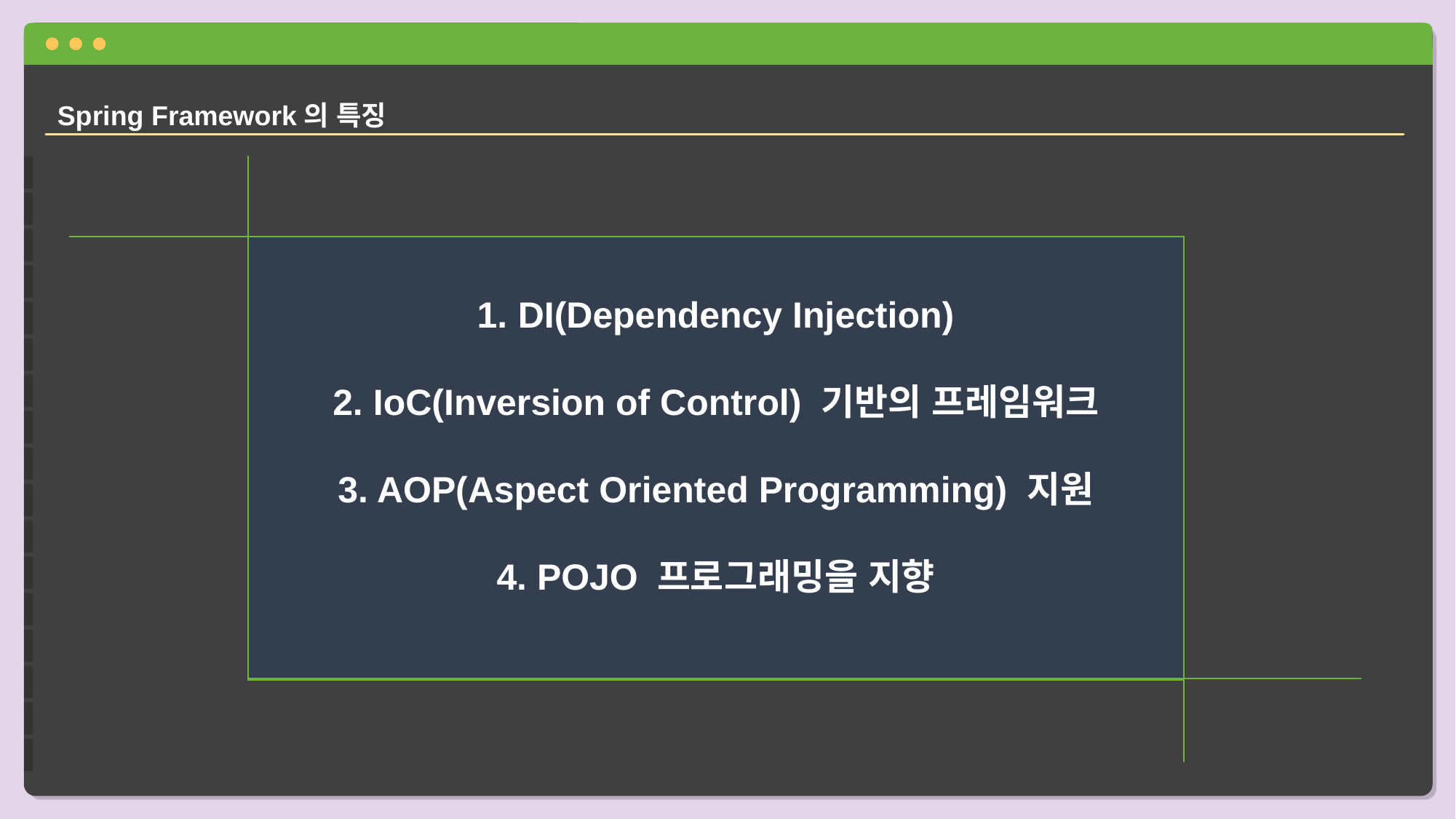

Spring Framework의 특징
DI(Dependency Injection)

2. IoC(Inversion of Control) 기반의 프레임워크

3. AOP(Aspect Oriented Programming) 지원

4. POJO 프로그래밍을 지향